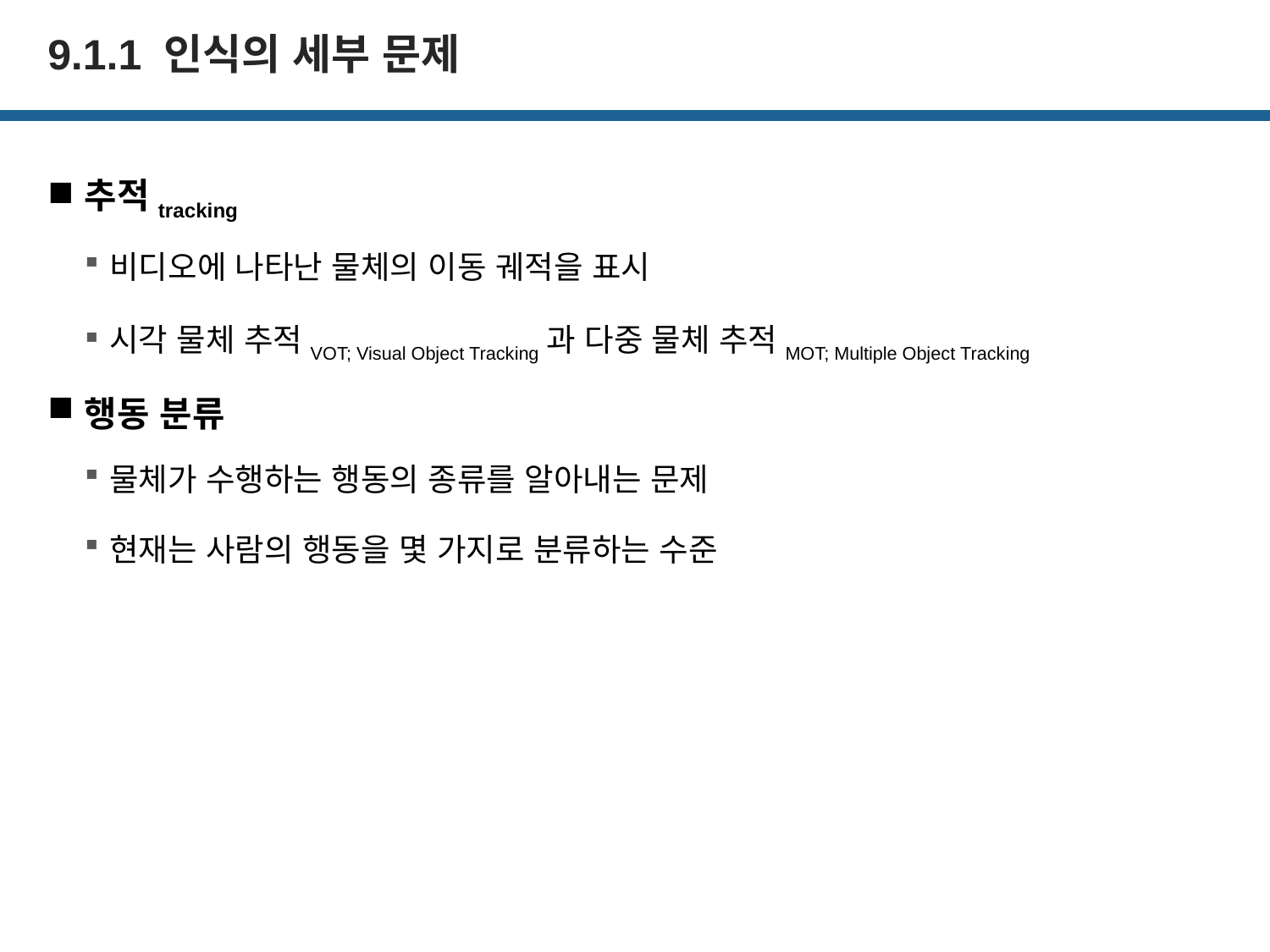

# 9.1.1 인식의 세부 문제
추적tracking
비디오에 나타난 물체의 이동 궤적을 표시
시각 물체 추적VOT; Visual Object Tracking과 다중 물체 추적MOT; Multiple Object Tracking
행동 분류
물체가 수행하는 행동의 종류를 알아내는 문제
현재는 사람의 행동을 몇 가지로 분류하는 수준